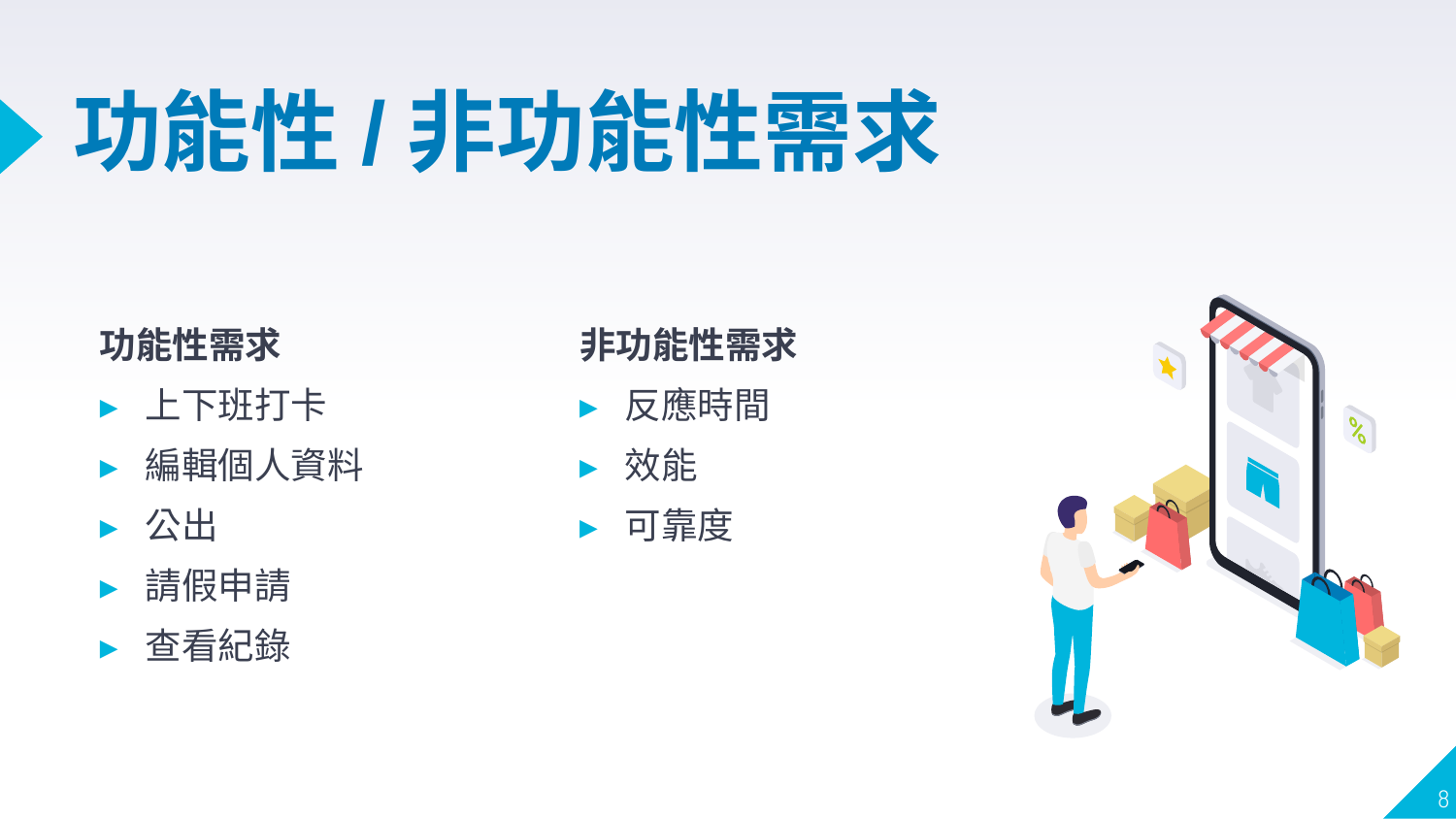

# 功能性/非功能性需求

功能性需求
上下班打卡
編輯個人資料
公出
請假申請
查看紀錄
非功能性需求
反應時間
效能
可靠度
8